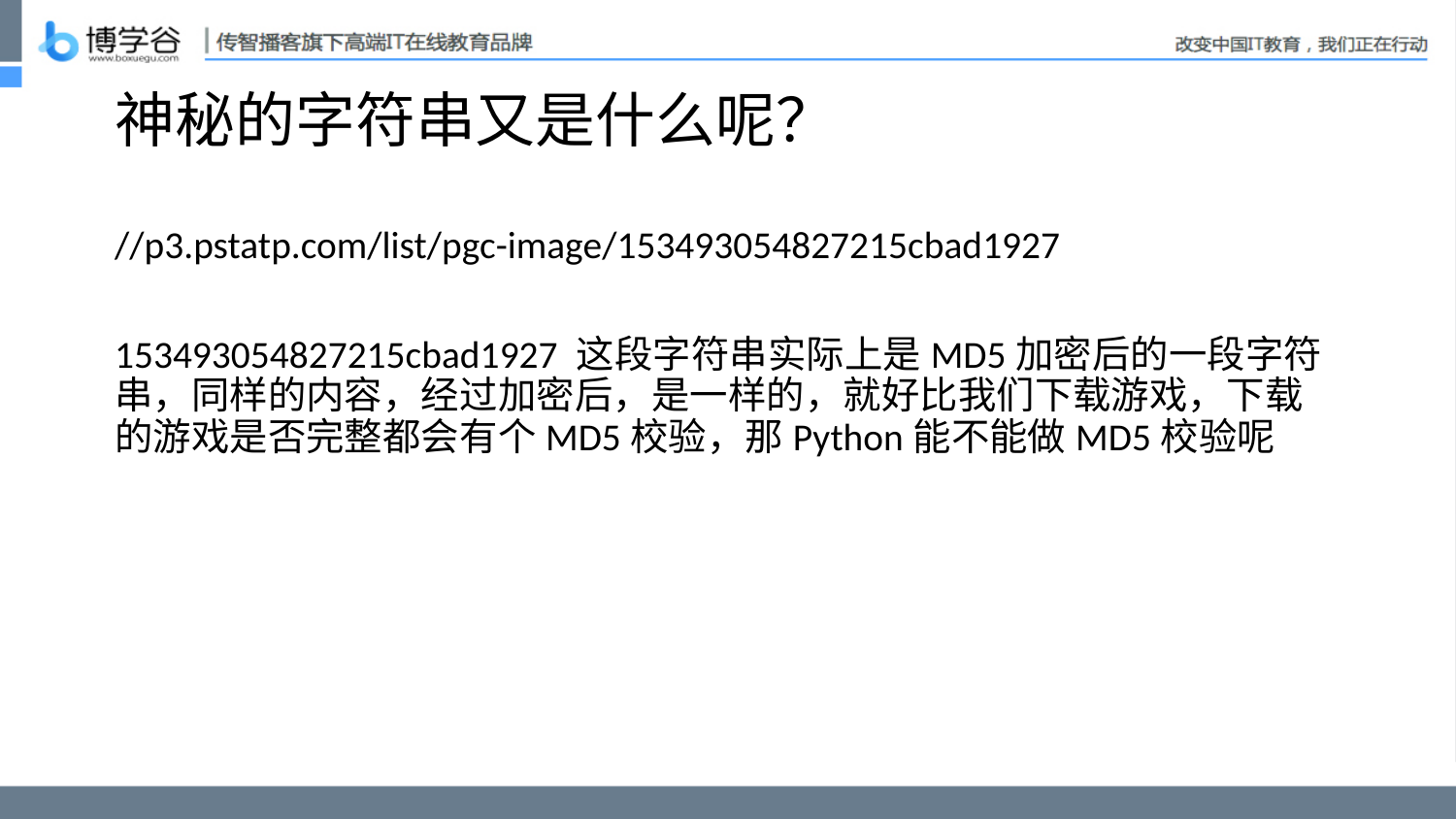

# 神秘的字符串又是什么呢？
//p3.pstatp.com/list/pgc-image/153493054827215cbad1927

153493054827215cbad1927 这段字符串实际上是MD5加密后的一段字符串，同样的内容，经过加密后，是一样的，就好比我们下载游戏，下载的游戏是否完整都会有个MD5校验，那Python能不能做MD5校验呢